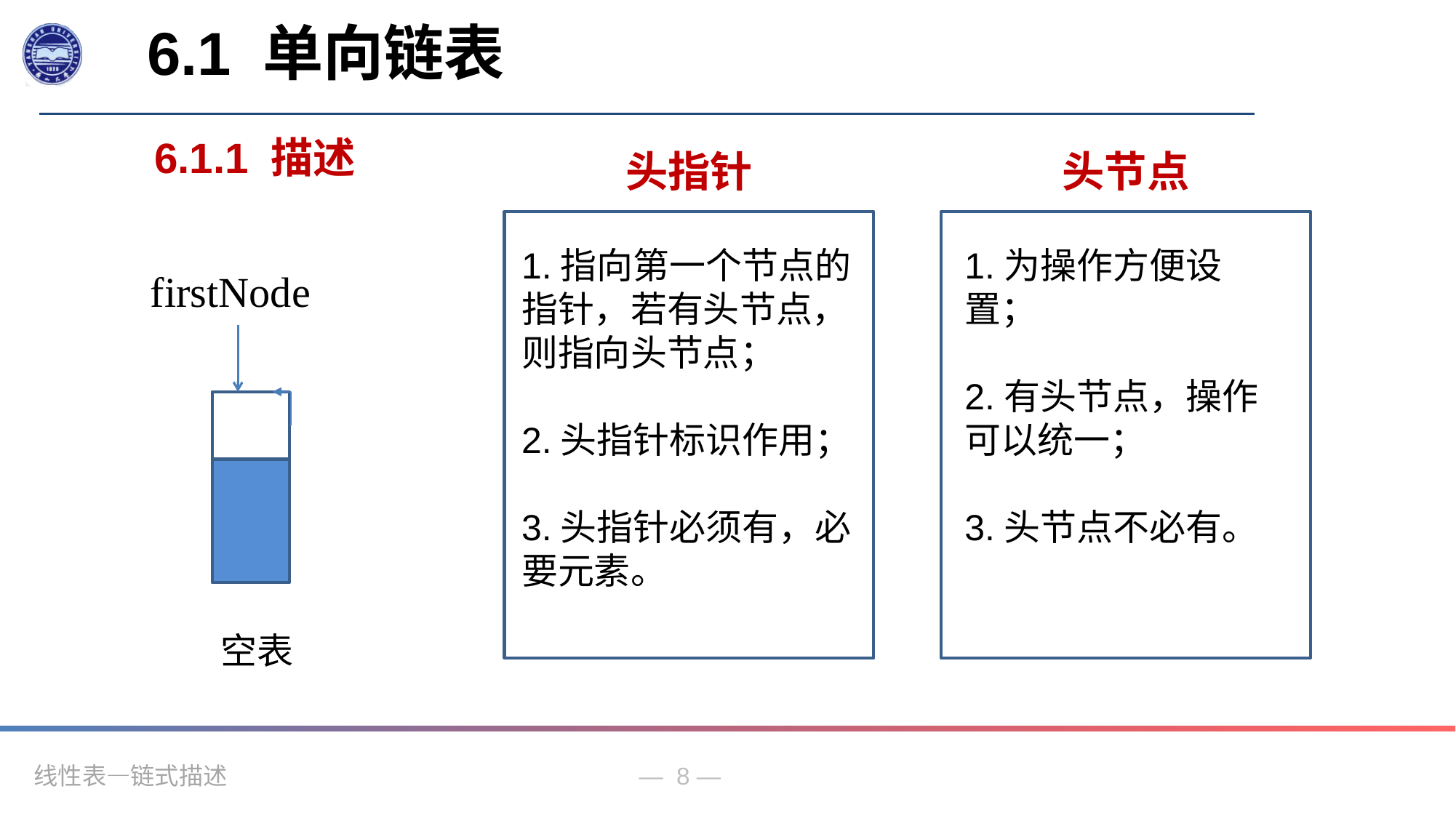

6.1 单向链表
6.1.1 描述
头指针
头节点

1.指向第一个节点的指针，若有头节点，则指向头节点；

2.头指针标识作用；

3.头指针必须有，必要元素。

1.为操作方便设置；

2.有头节点，操作可以统一；

3.头节点不必有。

firstNode

空表